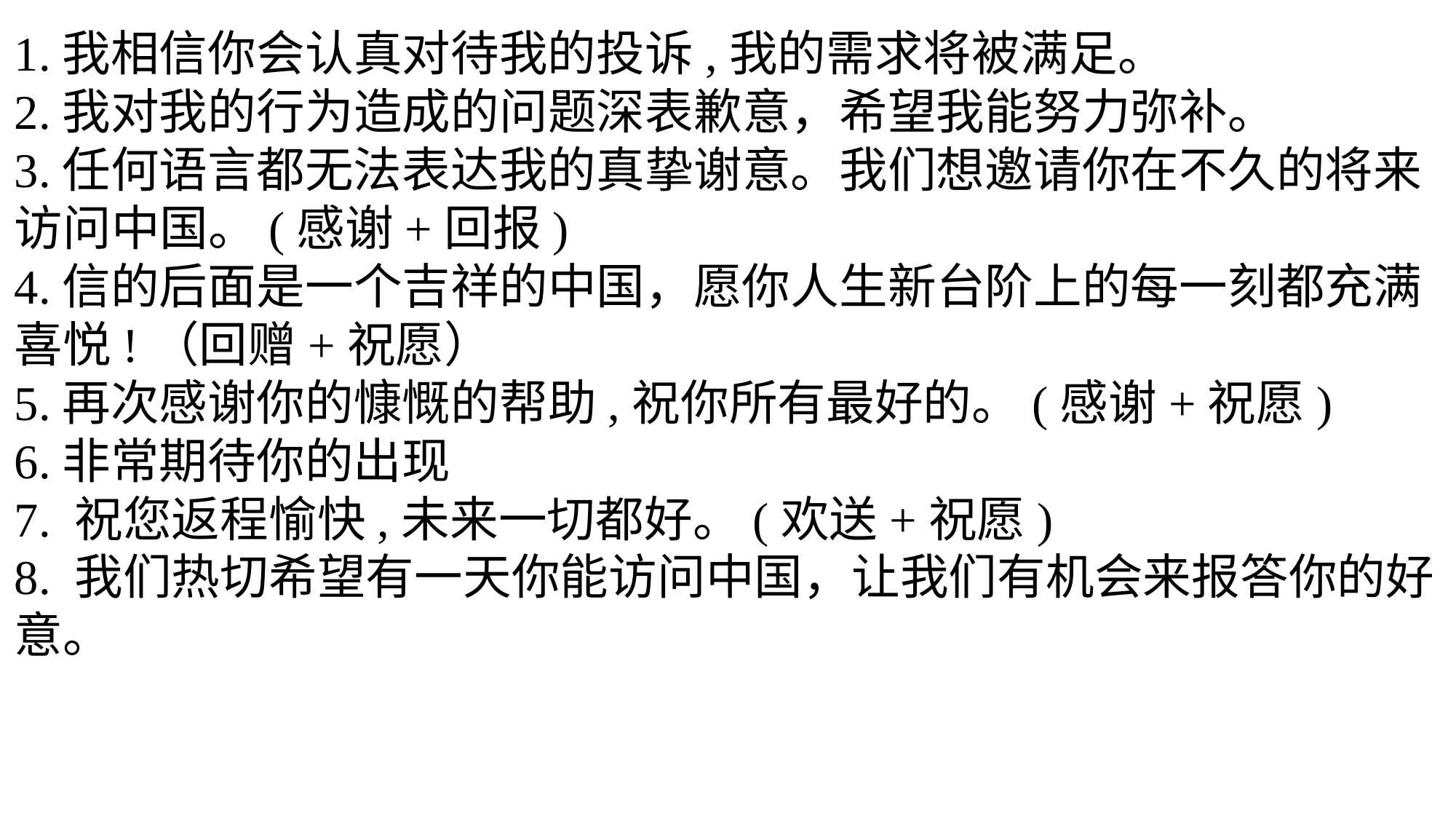

1.我相信你会认真对待我的投诉,我的需求将被满足。
2.我对我的行为造成的问题深表歉意，希望我能努力弥补。
3.任何语言都无法表达我的真挚谢意。我们想邀请你在不久的将来访问中国。(感谢+回报)
4.信的后面是一个吉祥的中国，愿你人生新台阶上的每一刻都充满喜悦!（回赠+祝愿）
5.再次感谢你的慷慨的帮助,祝你所有最好的。(感谢+祝愿)
6.非常期待你的出现
7. 祝您返程愉快,未来一切都好。(欢送+祝愿)
8. 我们热切希望有一天你能访问中国，让我们有机会来报答你的好意。